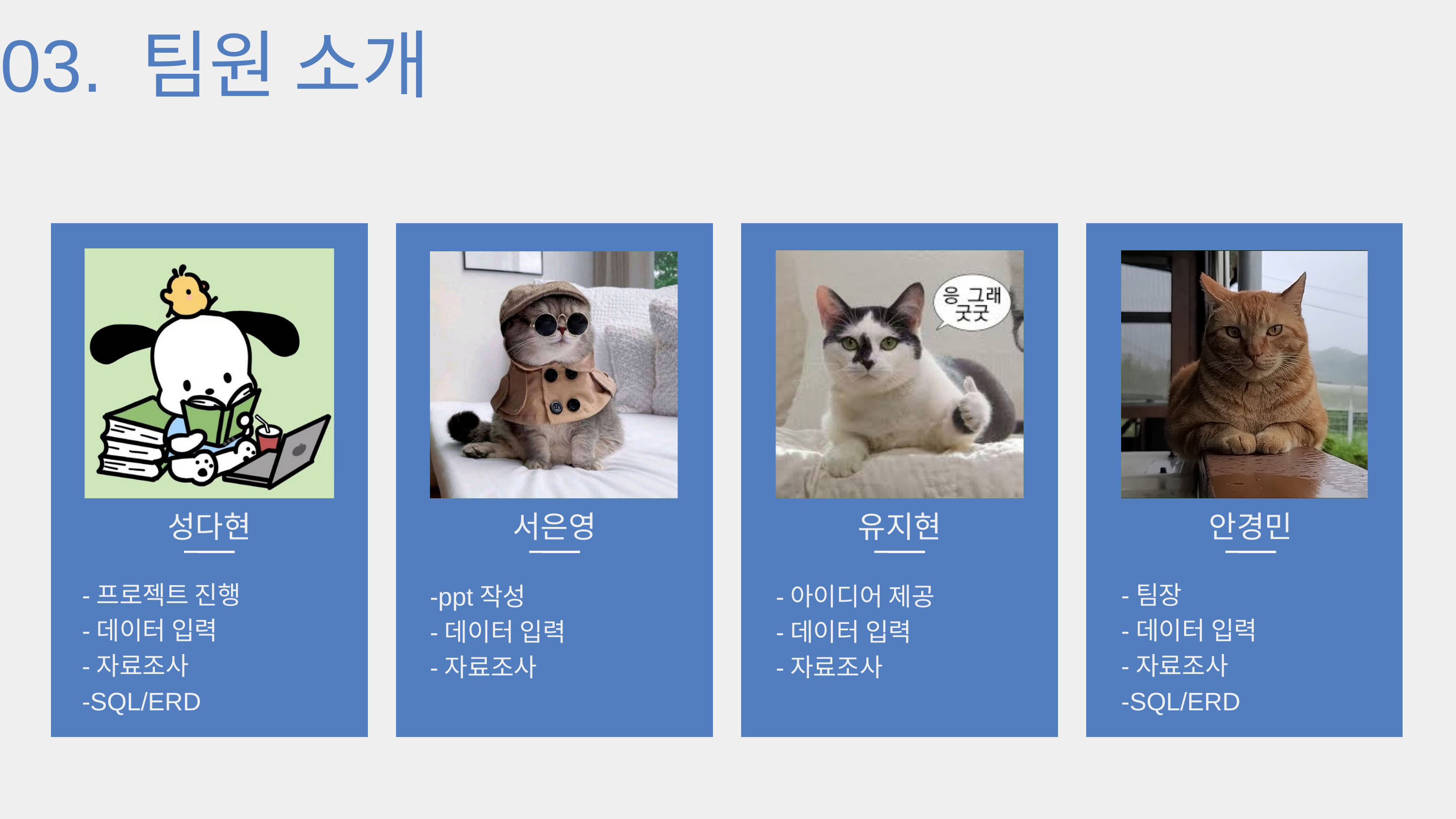

03. 팀원 소개

성다현
서은영
유지현
안경민

-프로젝트 진행
-데이터 입력
-자료조사
-SQL/ERD
-팀장
-데이터 입력
-자료조사
-SQL/ERD

-ppt작성
-데이터 입력
-자료조사

-아이디어 제공
-데이터 입력
-자료조사